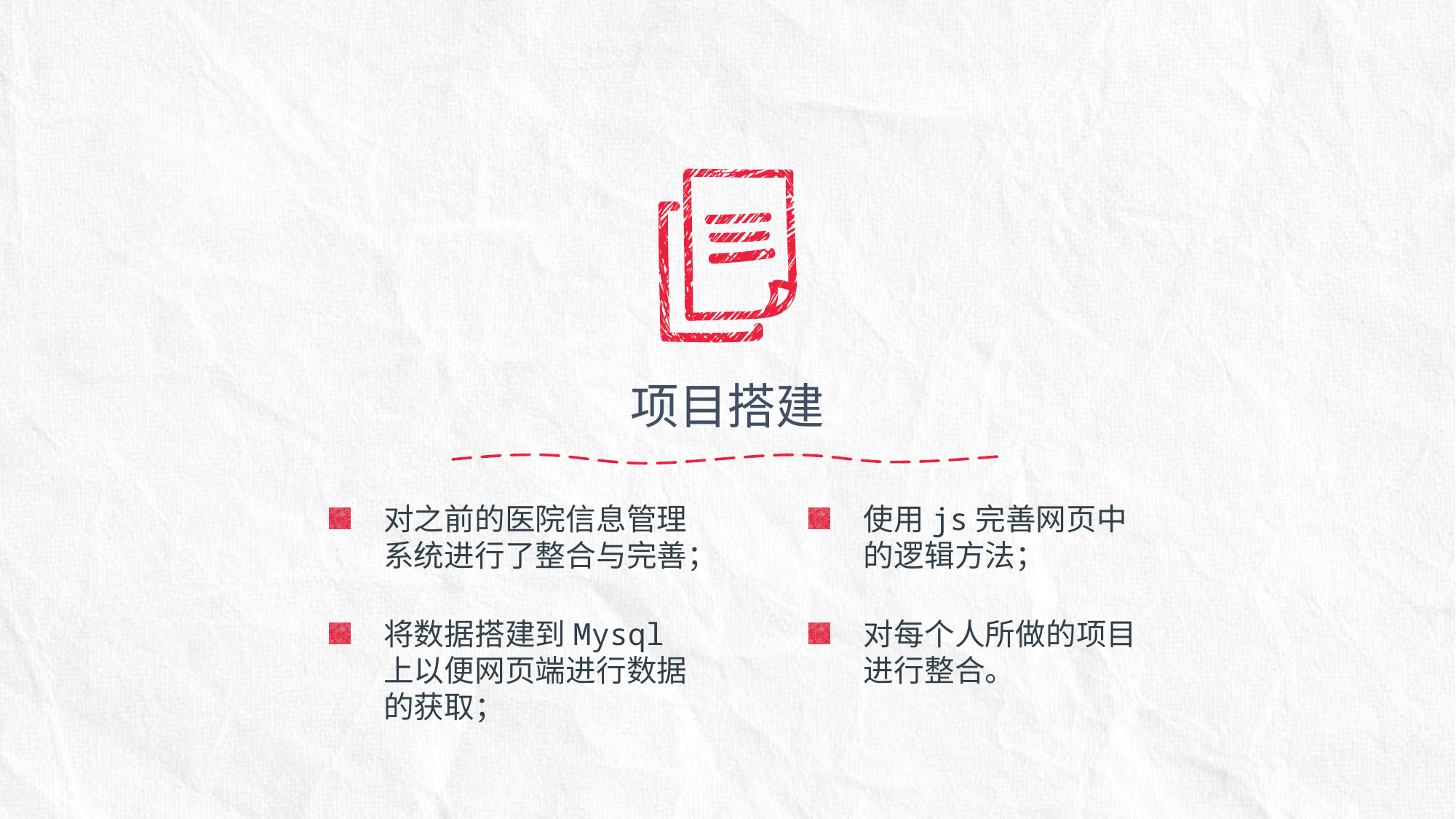

项目搭建

对之前的医院信息管理系统进行了整合与完善；
使用js完善网页中的逻辑方法；
将数据搭建到Mysql上以便网页端进行数据的获取；
对每个人所做的项目进行整合。